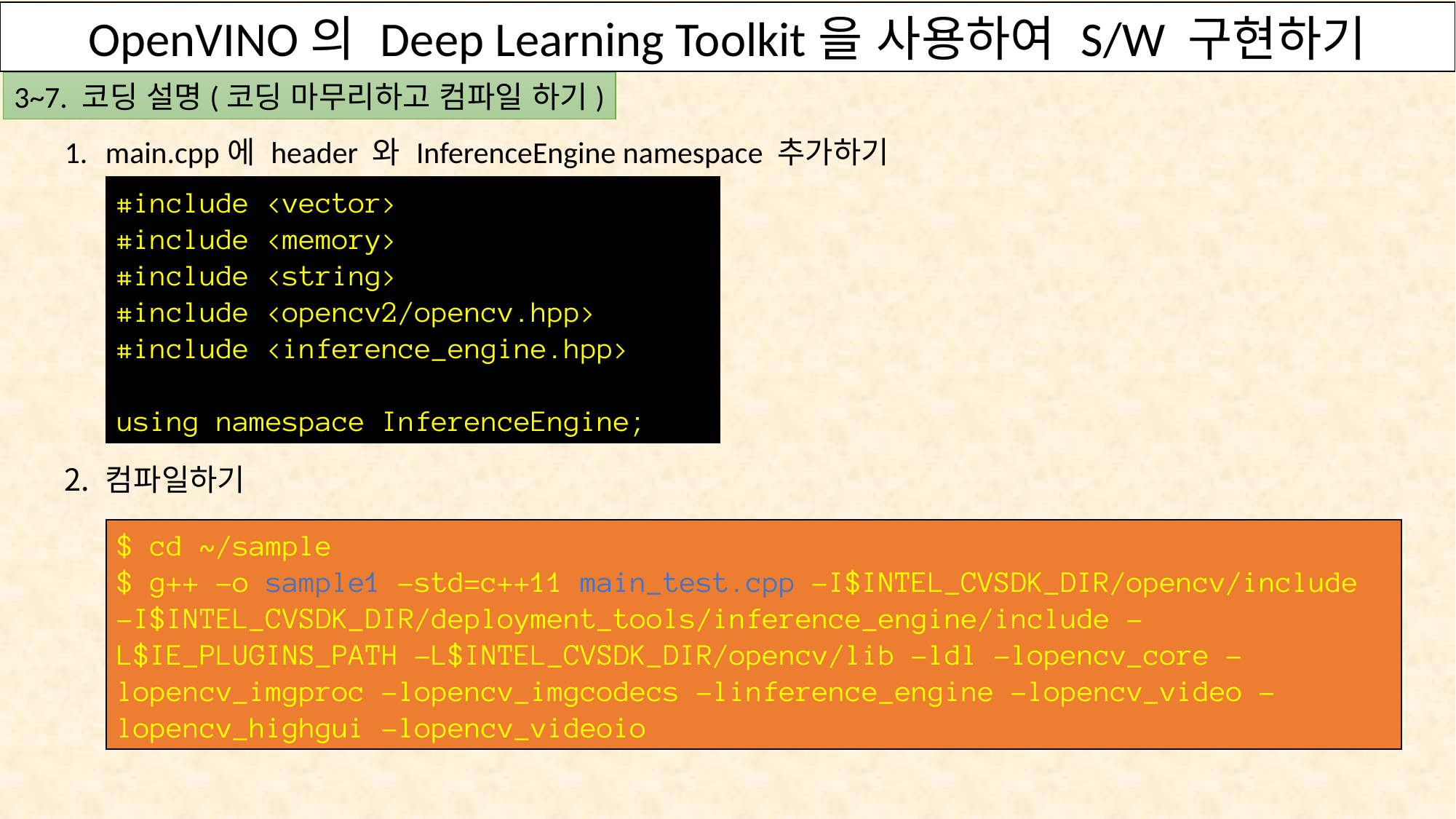

OpenVINO의 Deep Learning Toolkit을 사용하여 S/W 구현하기
OpenVINO의 Deep Learning Toolkit을 사용하여 S/W 구현하기
3~7. 코딩 설명(코딩 마무리하고 컴파일 하기)
5. 코딩 마무리 하고 컴파일하기
main.cpp에 header 와 InferenceEngine namespace 추가하기

컴파일하기

#include <vector>
#include <memory>
#include <string>
#include <opencv2/opencv.hpp>
#include <inference_engine.hpp>

using namespace InferenceEngine;
$ cd ~/sample
$ g++ -o sample1 -std=c++11 main_test.cpp -I$INTEL_CVSDK_DIR/opencv/include -I$INTEL_CVSDK_DIR/deployment_tools/inference_engine/include -L$IE_PLUGINS_PATH -L$INTEL_CVSDK_DIR/opencv/lib -ldl -lopencv_core -lopencv_imgproc -lopencv_imgcodecs -linference_engine -lopencv_video -lopencv_highgui -lopencv_videoio